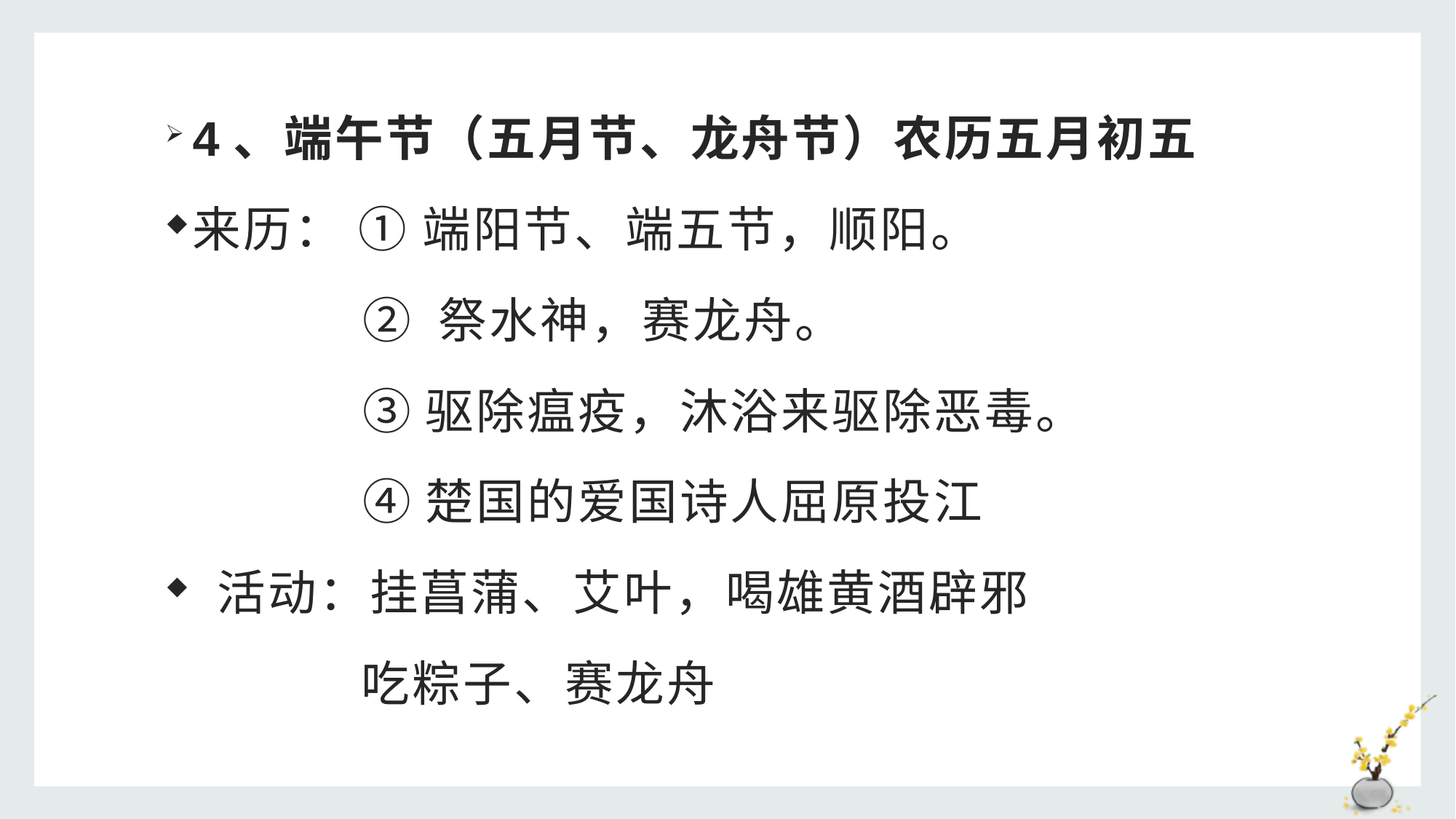

4、端午节（五月节、龙舟节）农历五月初五
来历： ① 端阳节、端五节，顺阳。
               ② 祭水神，赛龙舟。
               ③驱除瘟疫，沐浴来驱除恶毒。
               ④楚国的爱国诗人屈原投江
 活动：挂菖蒲、艾叶，喝雄黄酒辟邪
              吃粽子、赛龙舟